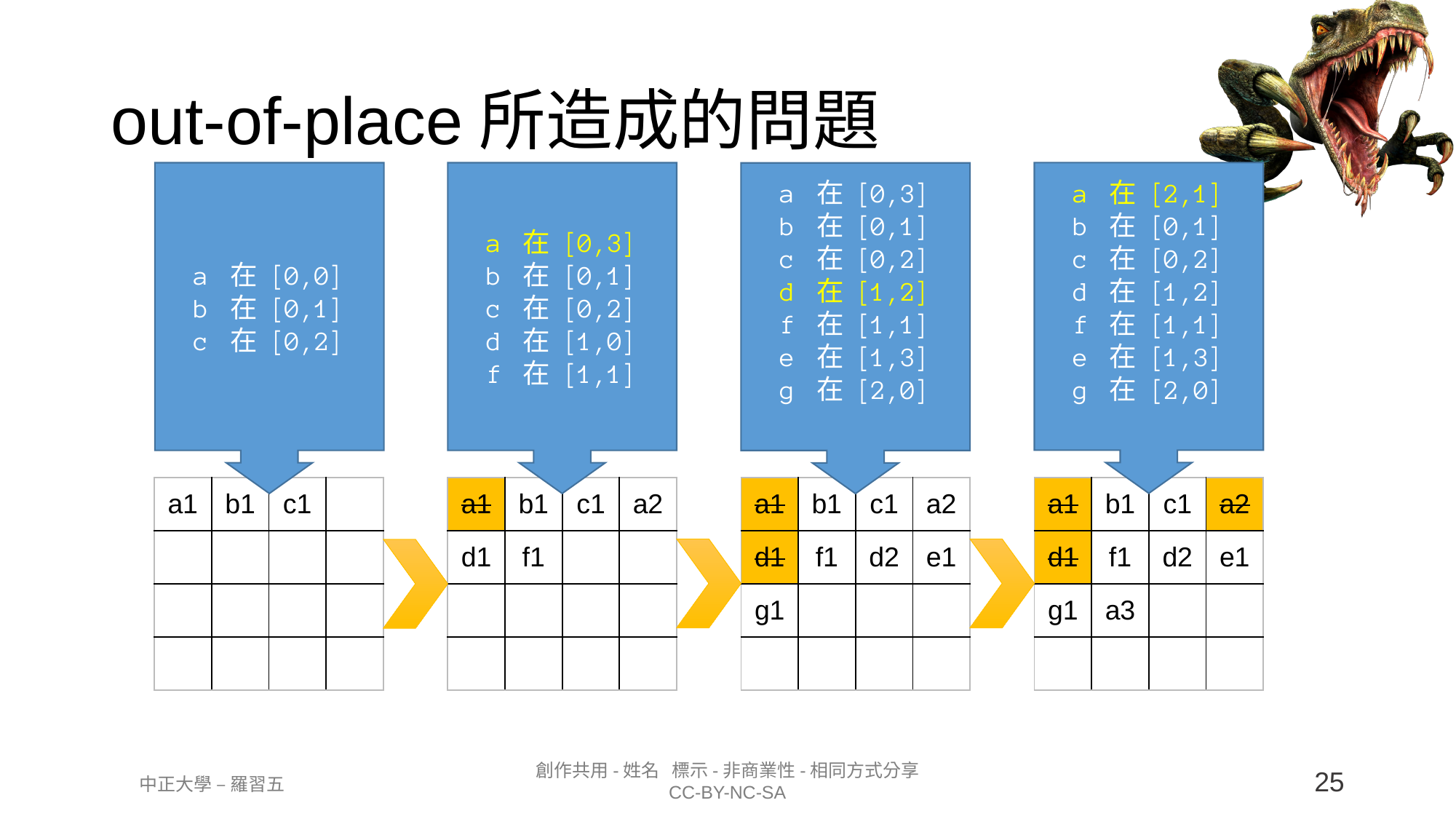

# out-of-place所造成的問題
a 在 [2,1]
b 在 [0,1]
c 在 [0,2]
d 在 [1,2]
f 在 [1,1]
e 在 [1,3]
g 在 [2,0]

a 在 [0,0]
b 在 [0,1]
c 在 [0,2]
a 在 [0,3]
b 在 [0,1]
c 在 [0,2]
d 在 [1,0]
f 在 [1,1]
a 在 [0,3]
b 在 [0,1]
c 在 [0,2]
d 在 [1,2]
f 在 [1,1]
e 在 [1,3]
g 在 [2,0]

| a1 | b1 | c1 |  |
| --- | --- | --- | --- |
|  |  |  |  |
|  |  |  |  |
|  |  |  |  |
| a1 | b1 | c1 | a2 |
| --- | --- | --- | --- |
| d1 | f1 |  |  |
|  |  |  |  |
|  |  |  |  |
| a1 | b1 | c1 | a2 |
| --- | --- | --- | --- |
| d1 | f1 | d2 | e1 |
| g1 |  |  |  |
|  |  |  |  |
| a1 | b1 | c1 | a2 |
| --- | --- | --- | --- |
| d1 | f1 | d2 | e1 |
| g1 | a3 |  |  |
|  |  |  |  |